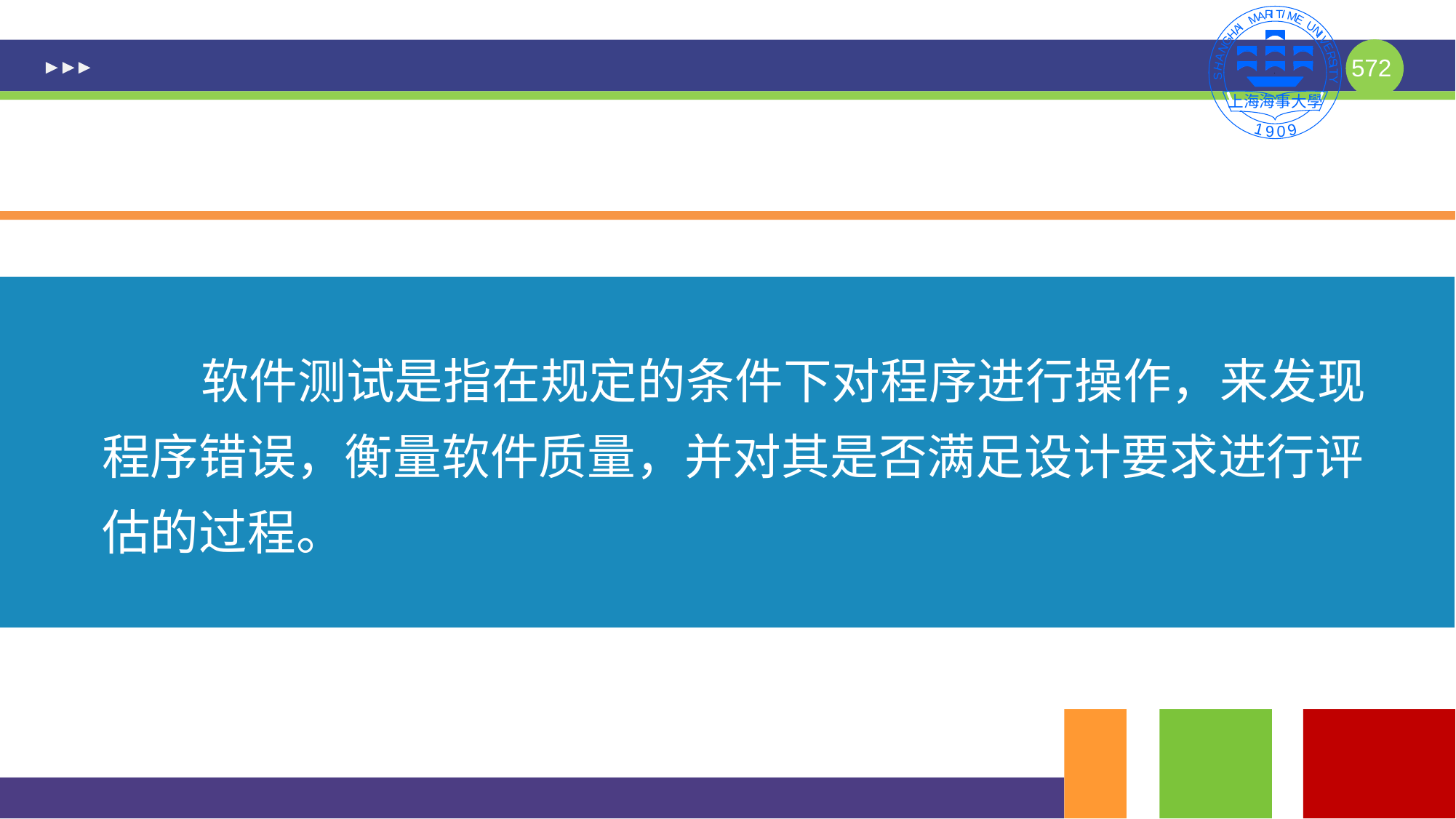

软件测试是指在规定的条件下对程序进行操作，来发现程序错误，衡量软件质量，并对其是否满足设计要求进行评估的过程。

572